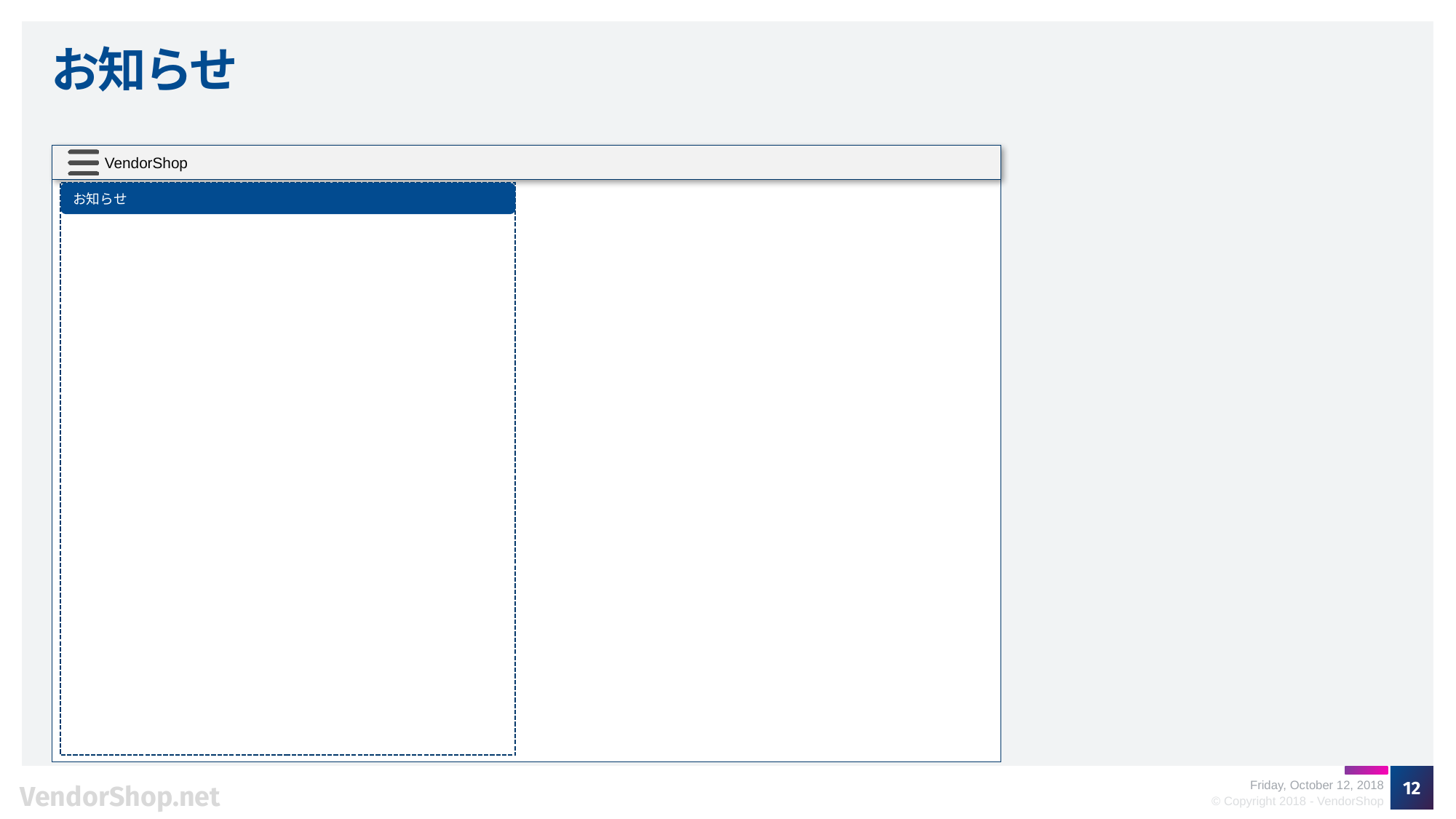

# お知らせ

お知らせ
12
Friday, October 12, 2018
© Copyright 2018 - VendorShop